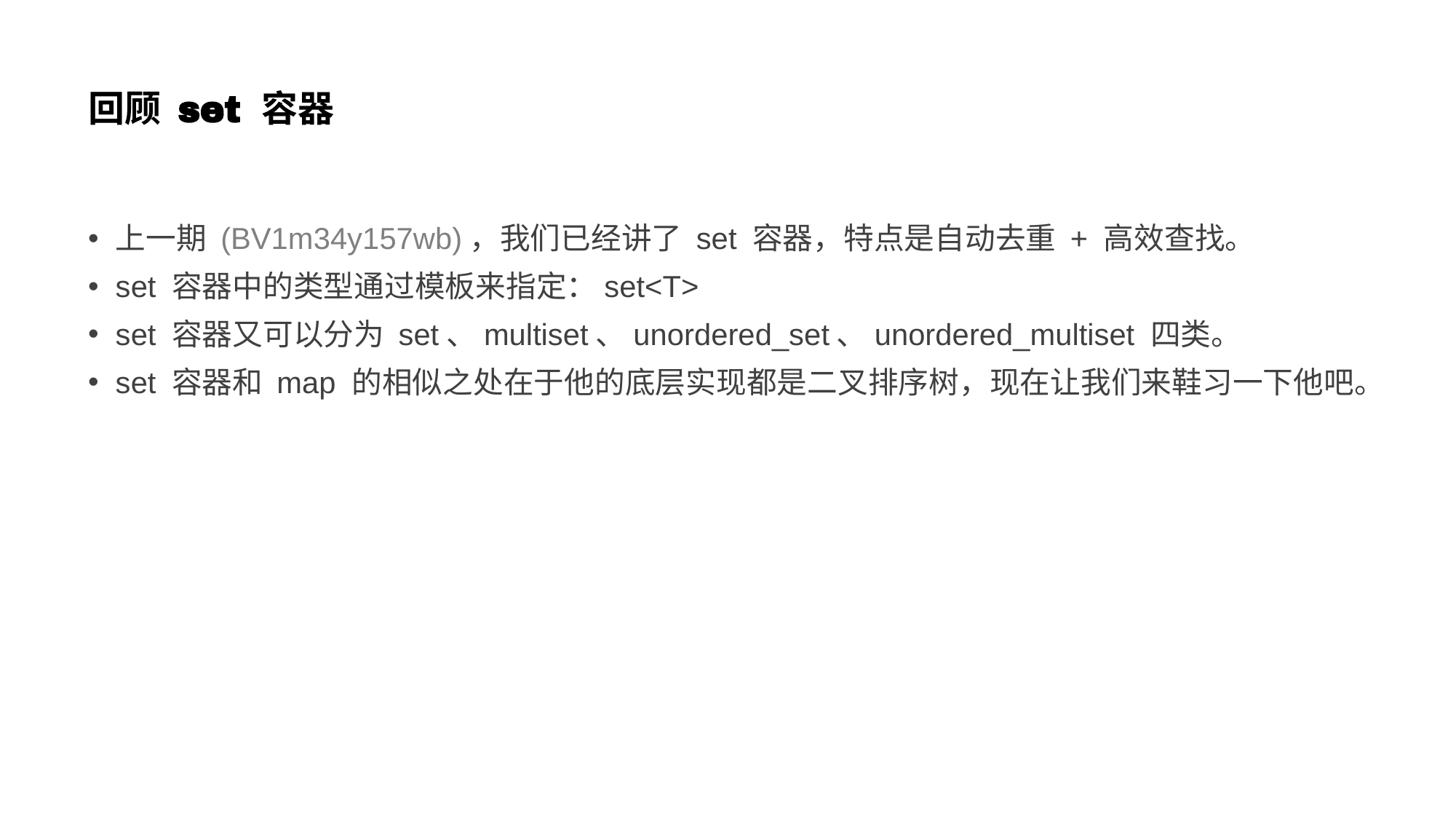

# 回顾 set 容器
上一期 (BV1m34y157wb)，我们已经讲了 set 容器，特点是自动去重 + 高效查找。
set 容器中的类型通过模板来指定：set<T>
set 容器又可以分为 set、multiset、unordered_set、unordered_multiset 四类。
set 容器和 map 的相似之处在于他的底层实现都是二叉排序树，现在让我们来鞋习一下他吧。